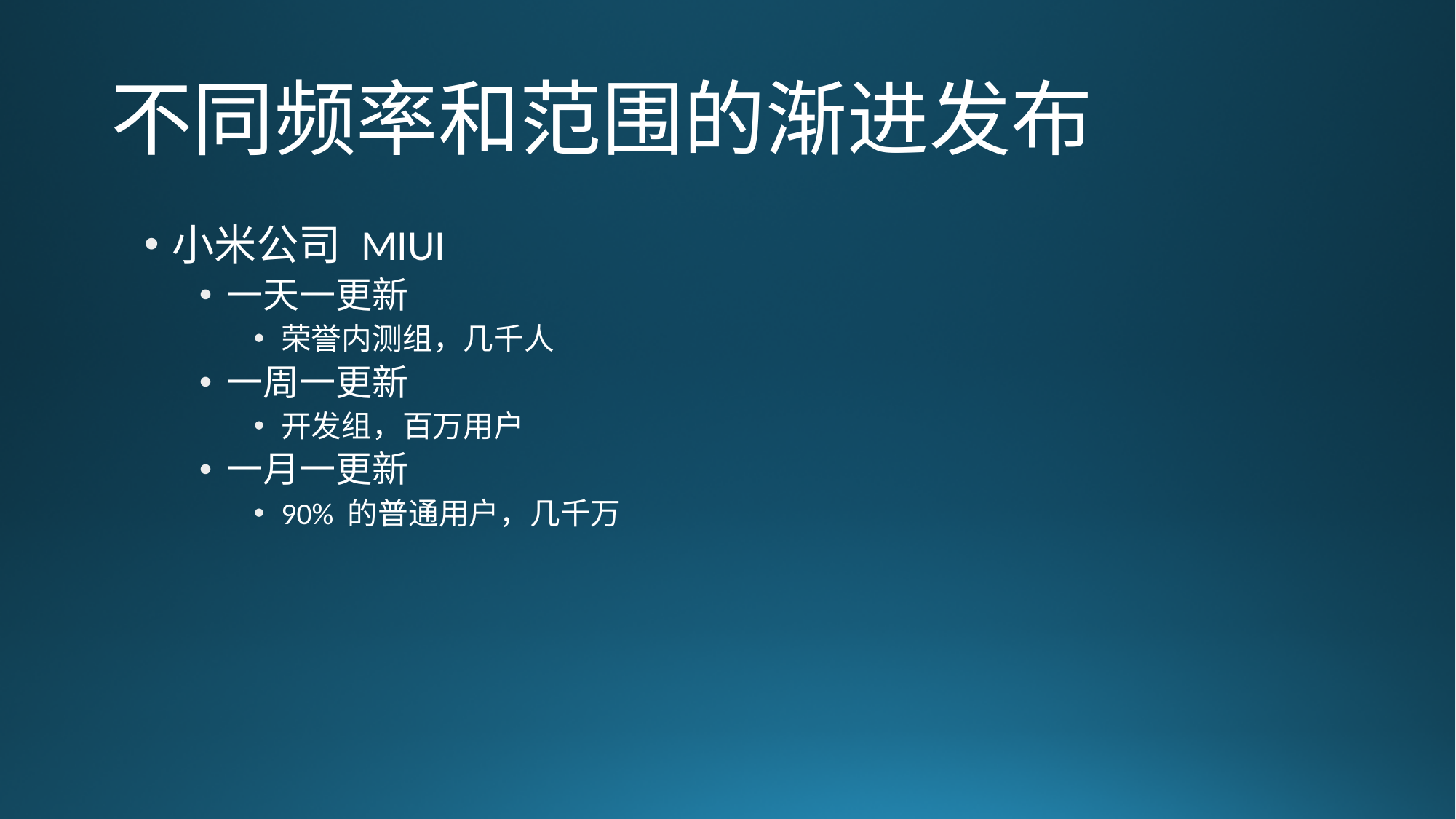

# 不同频率和范围的渐进发布
小米公司 MIUI
一天一更新
荣誉内测组，几千人
一周一更新
开发组，百万用户
一月一更新
90% 的普通用户，几千万